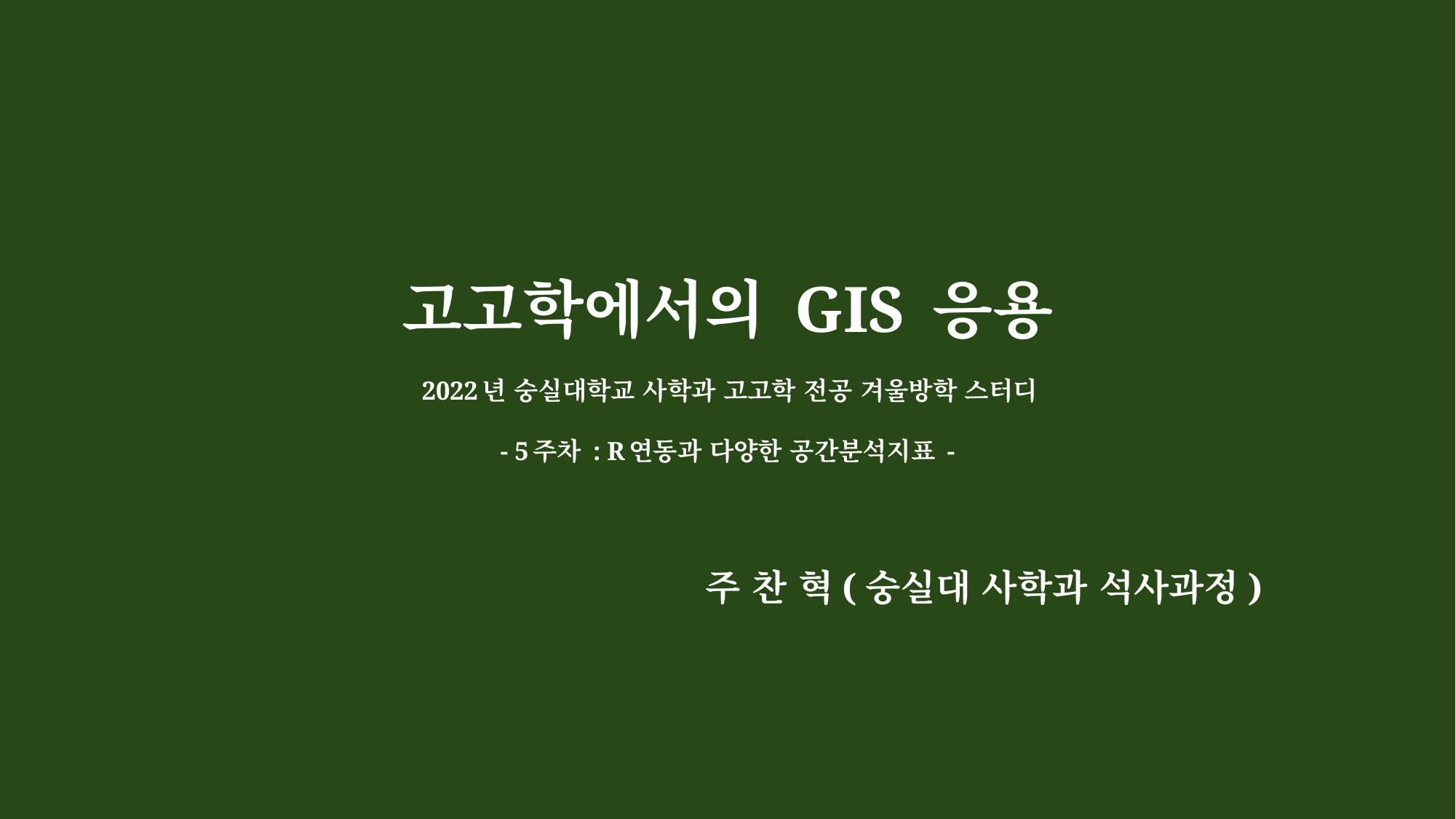

# 고고학에서의 GIS 응용 2022년 숭실대학교 사학과 고고학 전공 겨울방학 스터디 - 5주차 : R연동과 다양한 공간분석지표 -

주 찬 혁(숭실대 사학과 석사과정)